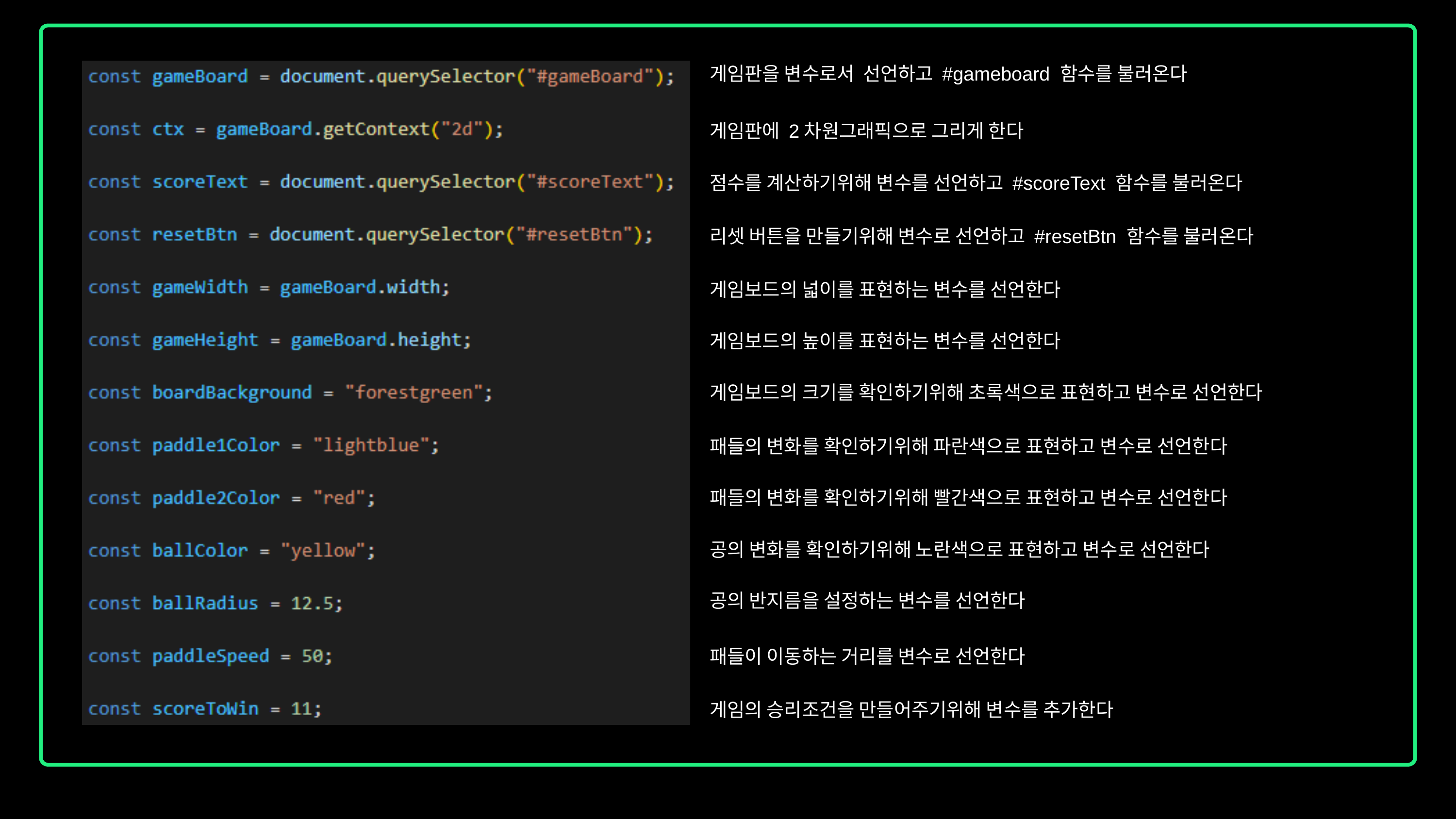

게임판을 변수로서  선언하고 #gameboard 함수를 불러온다

게임판에 2차원그래픽으로 그리게 한다
점수를 계산하기위해 변수를 선언하고 #scoreText 함수를 불러온다
리셋 버튼을 만들기위해 변수로 선언하고 #resetBtn 함수를 불러온다
게임보드의 넓이를 표현하는 변수를 선언한다
게임보드의 높이를 표현하는 변수를 선언한다
게임보드의 크기를 확인하기위해 초록색으로 표현하고 변수로 선언한다
패들의 변화를 확인하기위해 파란색으로 표현하고 변수로 선언한다
패들의 변화를 확인하기위해 빨간색으로 표현하고 변수로 선언한다
공의 변화를 확인하기위해 노란색으로 표현하고 변수로 선언한다
공의 반지름을 설정하는 변수를 선언한다
패들이 이동하는 거리를 변수로 선언한다
게임의 승리조건을 만들어주기위해 변수를 추가한다